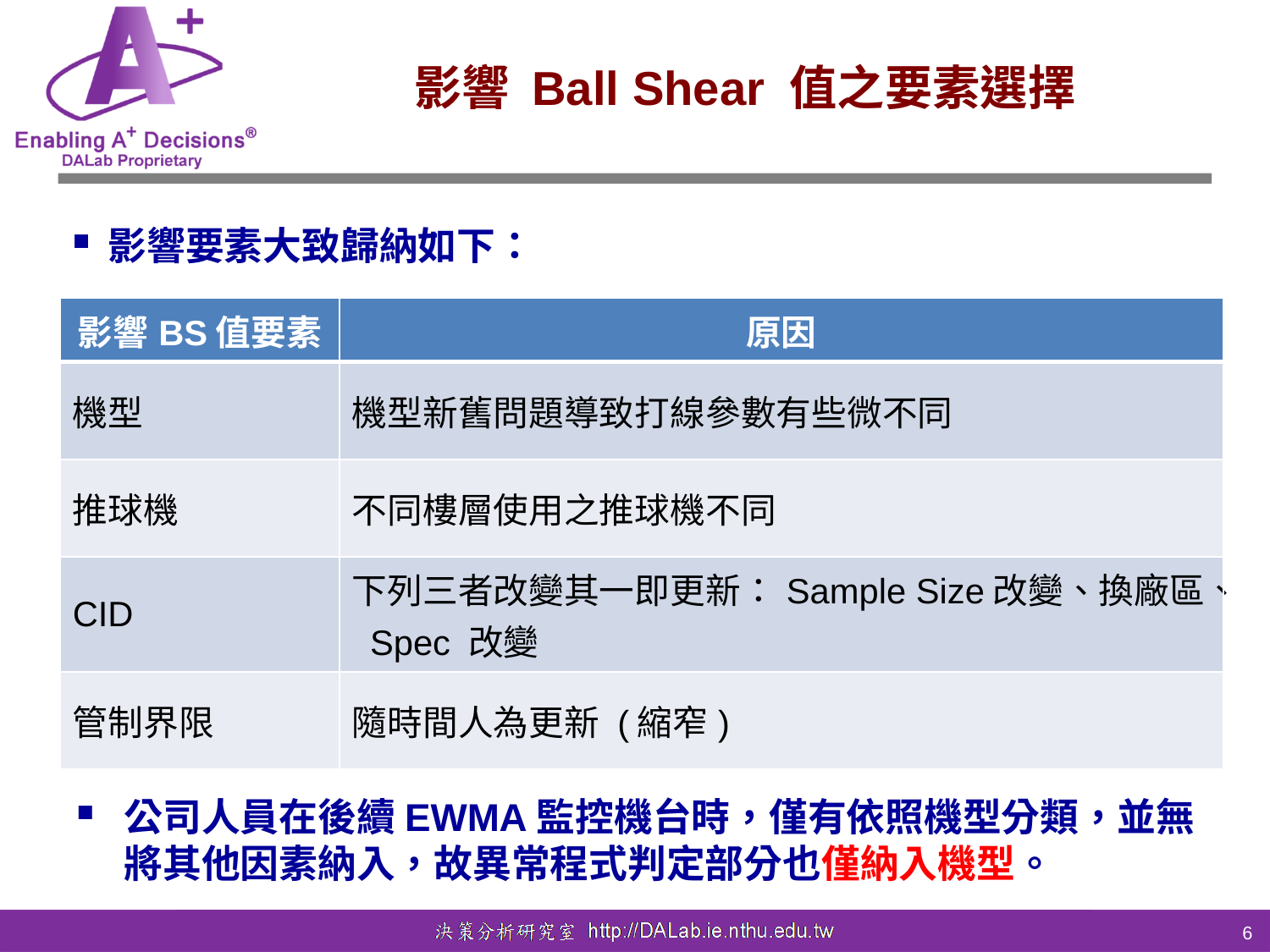

# 影響 Ball Shear 值之要素選擇
影響要素大致歸納如下：
| 影響BS值要素 | 原因 |
| --- | --- |
| 機型 | 機型新舊問題導致打線參數有些微不同 |
| 推球機 | 不同樓層使用之推球機不同 |
| CID | 下列三者改變其一即更新：Sample Size改變、換廠區、 Spec 改變 |
| 管制界限 | 隨時間人為更新 (縮窄) |
公司人員在後續EWMA監控機台時，僅有依照機型分類，並無將其他因素納入，故異常程式判定部分也僅納入機型。
6